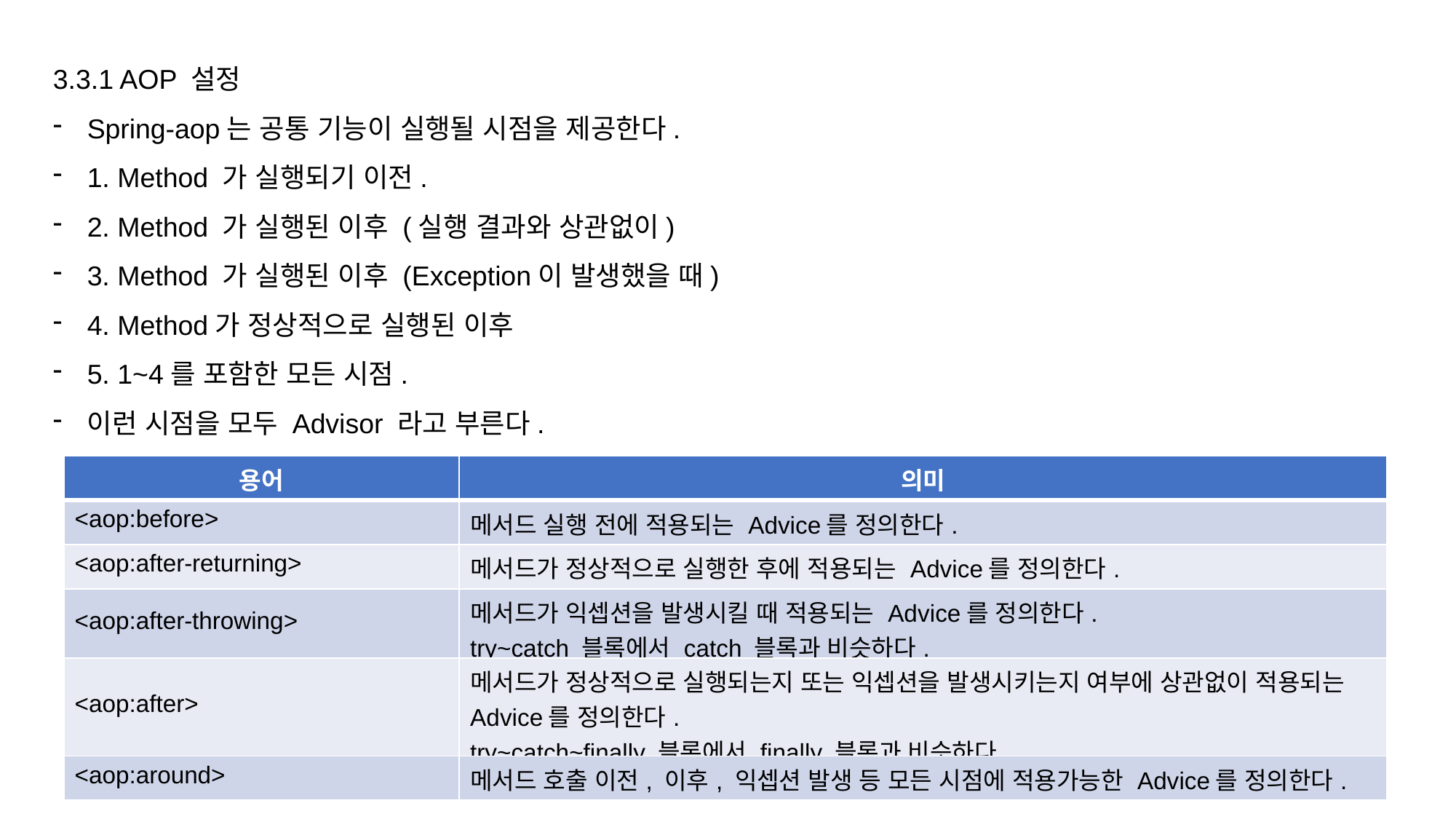

3.3.1 AOP 설정
Spring-aop는 공통 기능이 실행될 시점을 제공한다.
1. Method 가 실행되기 이전.
2. Method 가 실행된 이후 (실행 결과와 상관없이)
3. Method 가 실행된 이후 (Exception이 발생했을 때)
4. Method가 정상적으로 실행된 이후
5. 1~4를 포함한 모든 시점.
이런 시점을 모두 Advisor 라고 부른다.
| 용어 | 의미 |
| --- | --- |
| <aop:before> | 메서드 실행 전에 적용되는 Advice를 정의한다. |
| <aop:after-returning> | 메서드가 정상적으로 실행한 후에 적용되는 Advice를 정의한다. |
| <aop:after-throwing> | 메서드가 익셉션을 발생시킬 때 적용되는 Advice를 정의한다. try~catch 블록에서 catch 블록과 비슷하다. |
| <aop:after> | 메서드가 정상적으로 실행되는지 또는 익셉션을 발생시키는지 여부에 상관없이 적용되는 Advice를 정의한다. try~catch~finally 블록에서 finally 블록과 비슷하다. |
| <aop:around> | 메서드 호출 이전, 이후, 익셉션 발생 등 모든 시점에 적용가능한 Advice를 정의한다. |